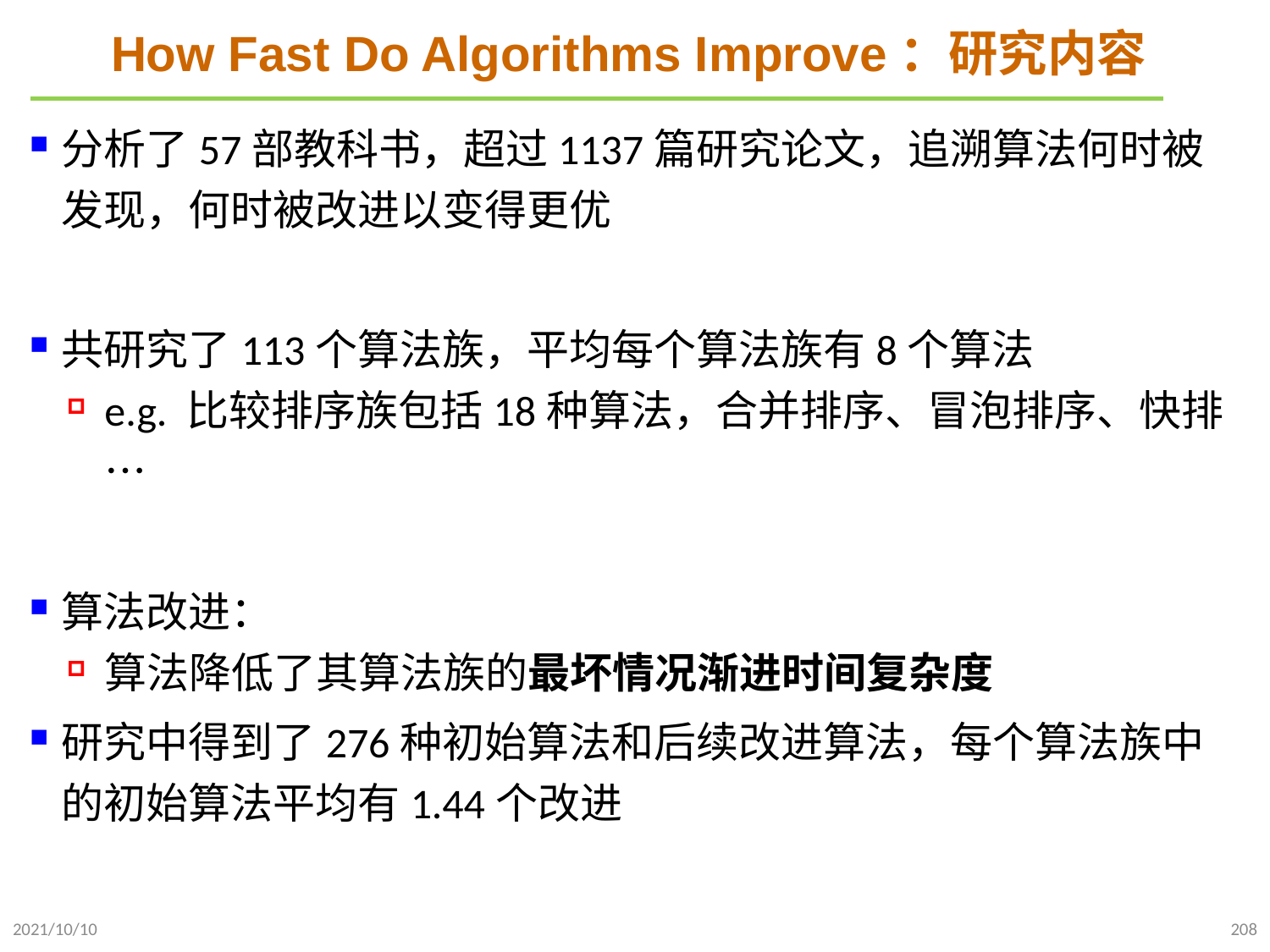

# How Fast Do Algorithms Improve：研究内容
分析了57部教科书，超过1137篇研究论文，追溯算法何时被发现，何时被改进以变得更优

共研究了113个算法族，平均每个算法族有8个算法
e.g. 比较排序族包括18种算法，合并排序、冒泡排序、快排…

算法改进：
算法降低了其算法族的最坏情况渐进时间复杂度
研究中得到了276种初始算法和后续改进算法，每个算法族中的初始算法平均有1.44个改进

2021/10/10
208